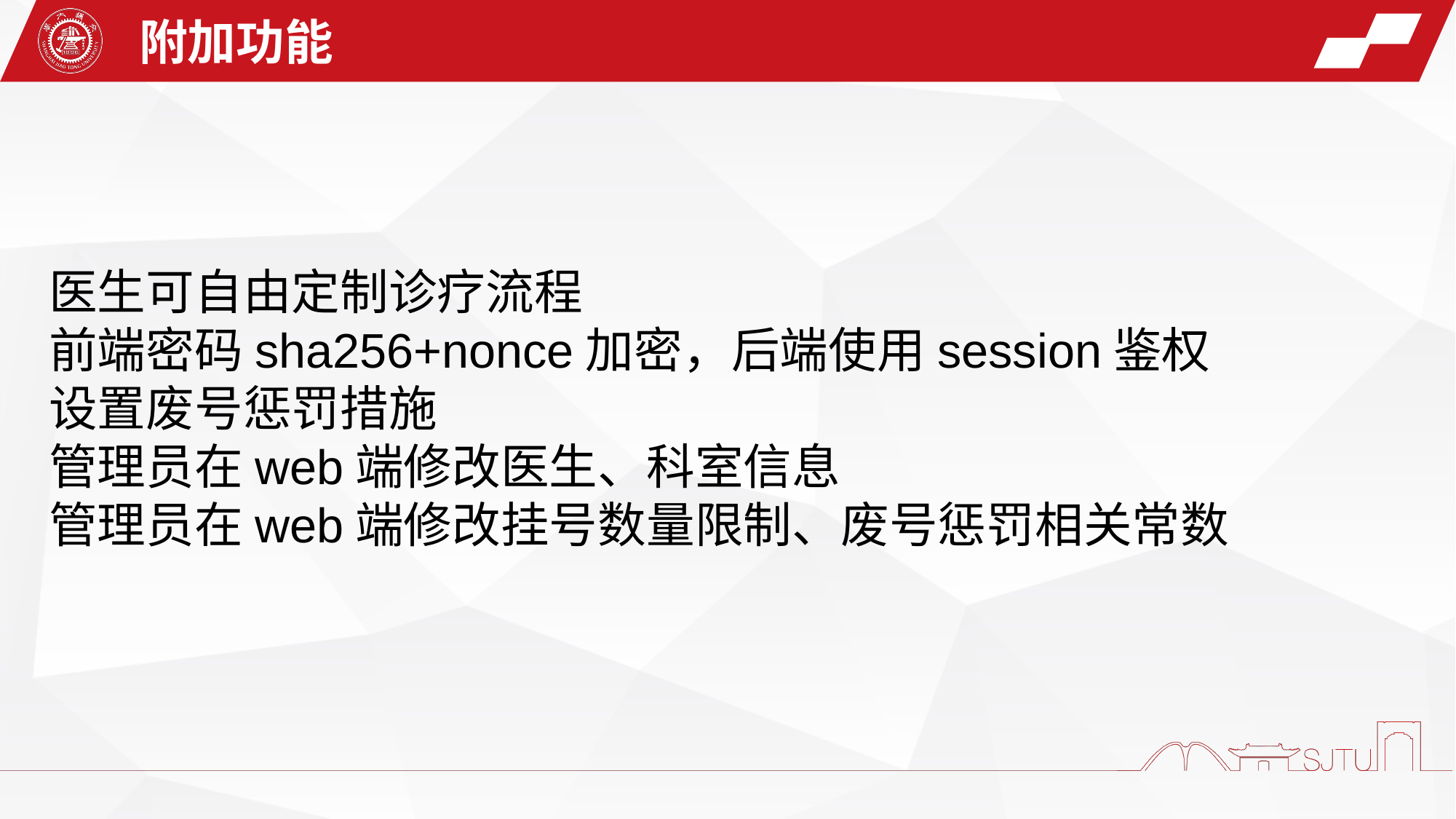

附加功能
医生可自由定制诊疗流程
前端密码sha256+nonce加密，后端使用session鉴权
设置废号惩罚措施
管理员在web端修改医生、科室信息
管理员在web端修改挂号数量限制、废号惩罚相关常数